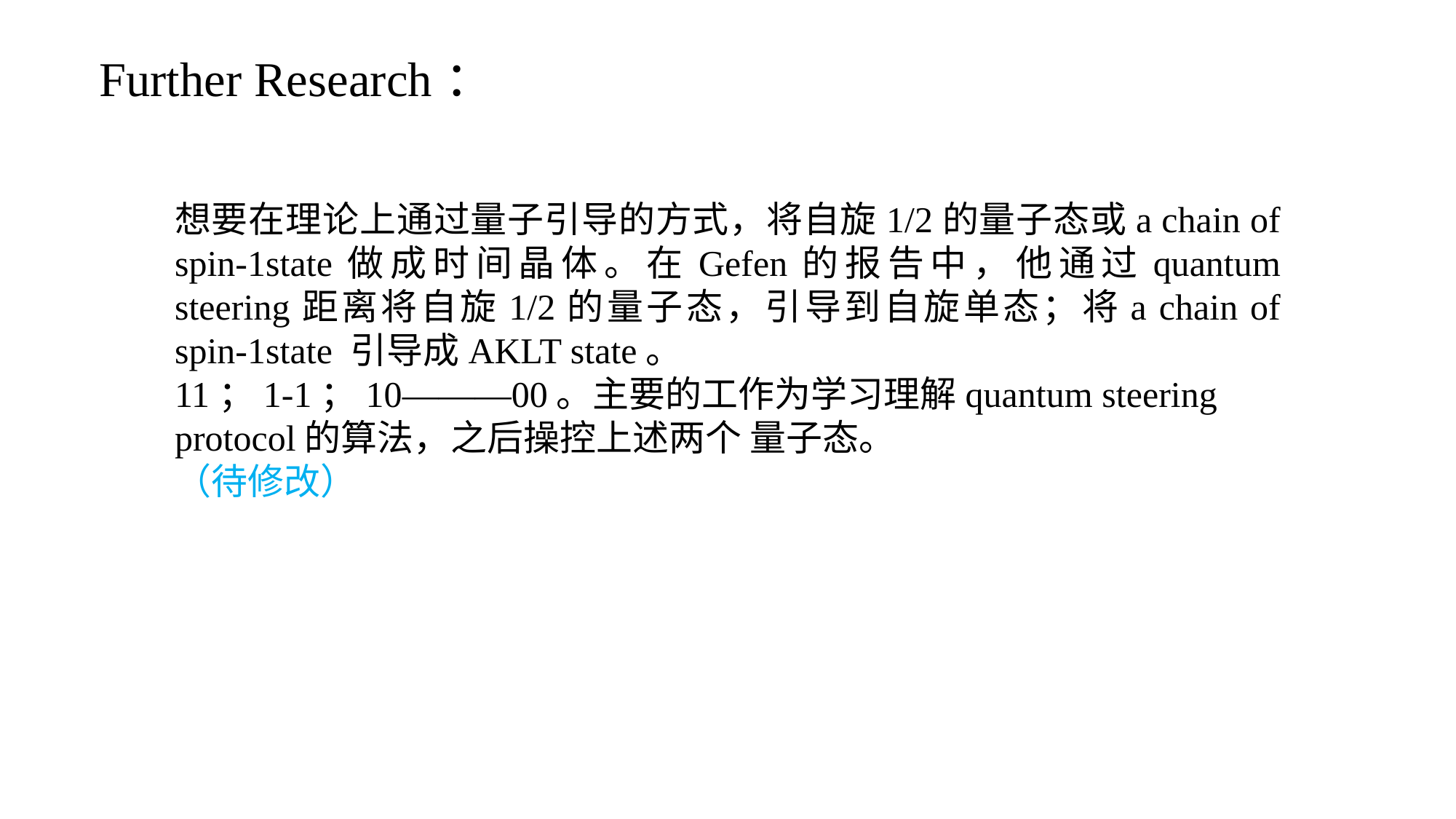

Further Research：
想要在理论上通过量子引导的方式，将自旋1/2的量子态或a chain of spin-1state做成时间晶体。在Gefen的报告中，他通过quantum steering距离将自旋1/2的量子态，引导到自旋单态；将a chain of spin-1state 引导成AKLT state。
11；1-1；10———00。主要的工作为学习理解quantum steering protocol的算法，之后操控上述两个 量子态。
（待修改）